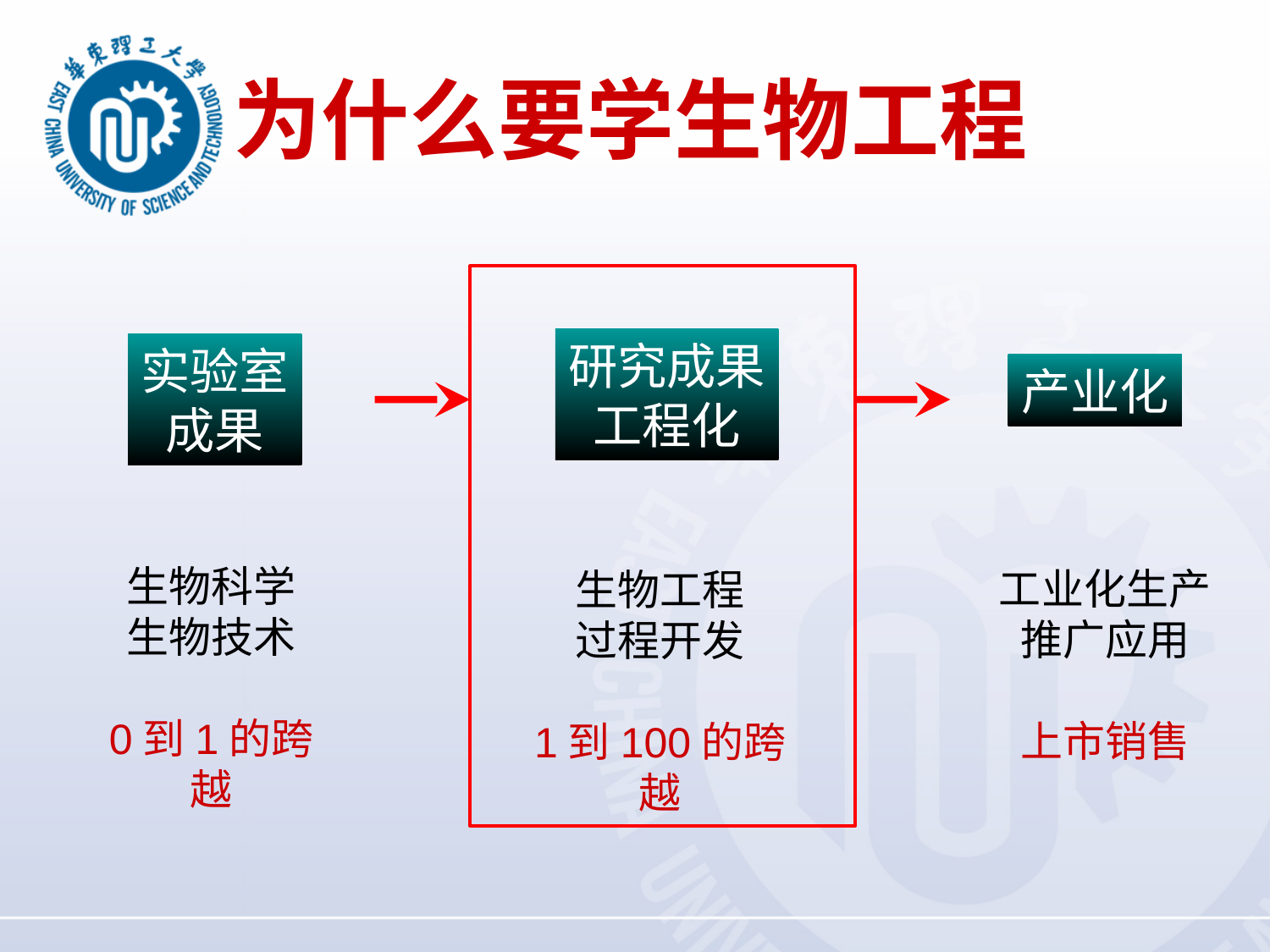

# 为什么要学生物工程

研究成果
工程化
实验室
成果
产业化

生物科学
生物技术

0到1的跨越
工业化生产
推广应用

上市销售
生物工程
过程开发

1到100的跨越